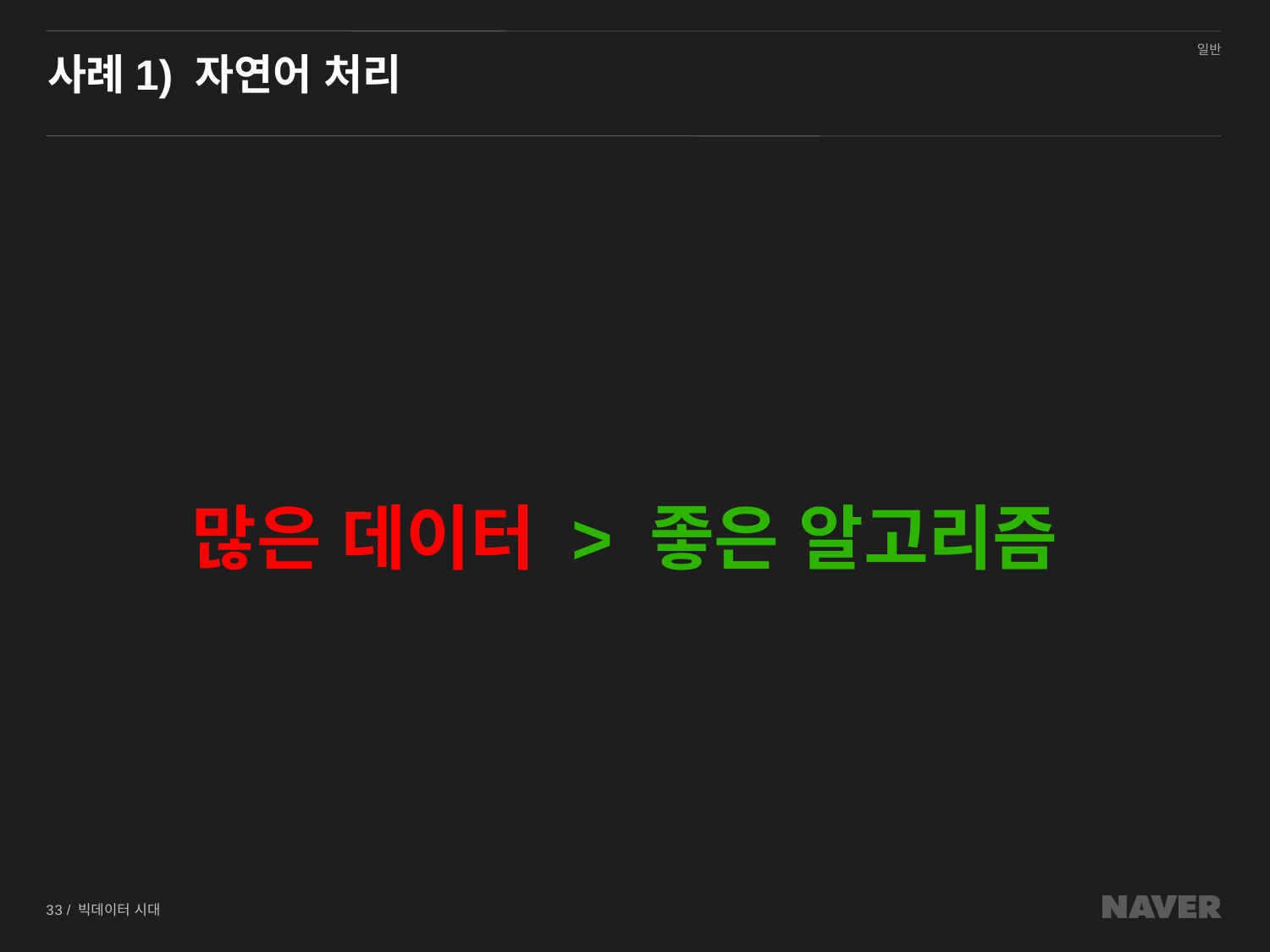

# 사례1) 자연어 처리

많은 데이터 > 좋은 알고리즘